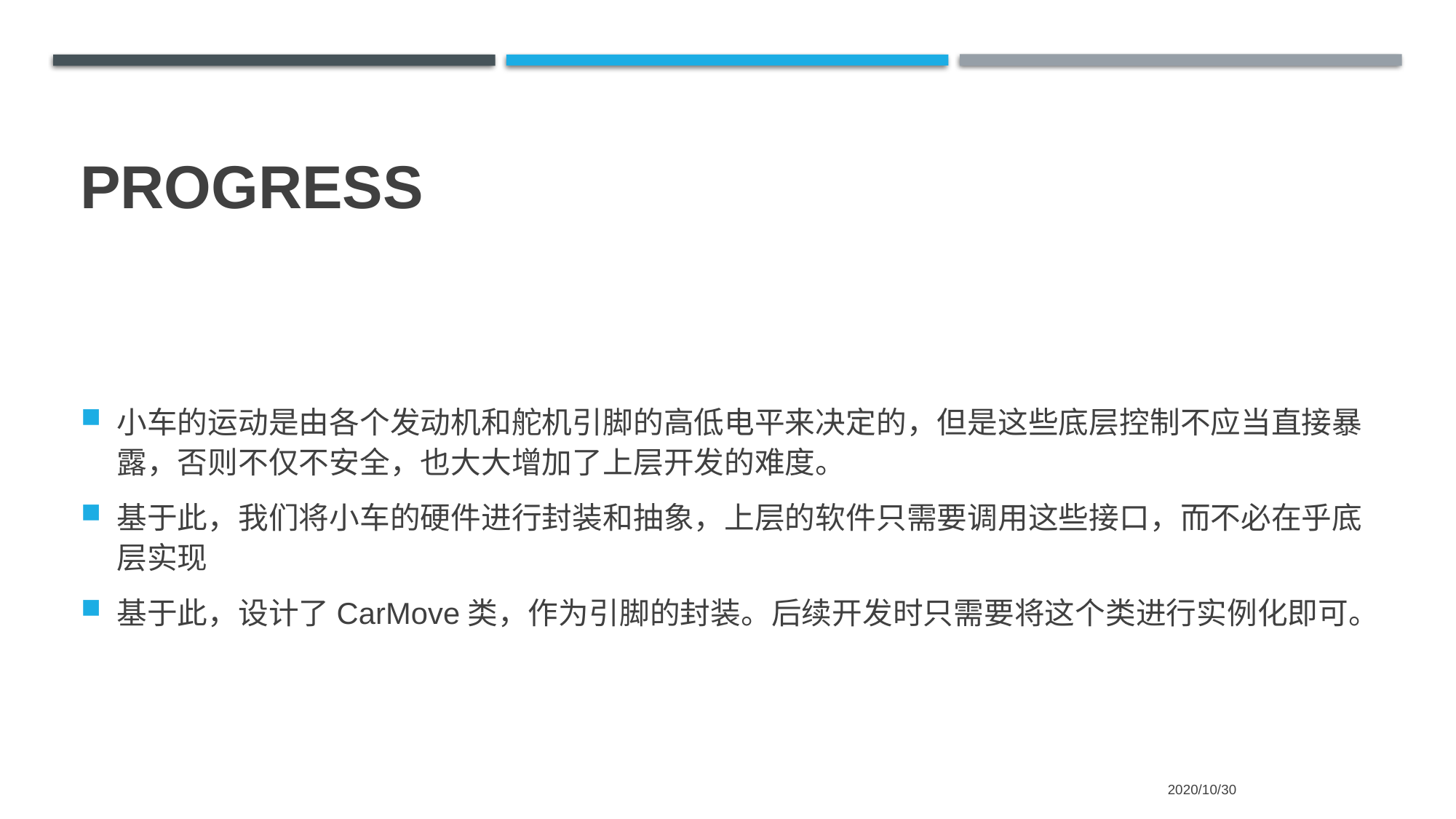

# Progress
小车的运动是由各个发动机和舵机引脚的高低电平来决定的，但是这些底层控制不应当直接暴露，否则不仅不安全，也大大增加了上层开发的难度。
基于此，我们将小车的硬件进行封装和抽象，上层的软件只需要调用这些接口，而不必在乎底层实现
基于此，设计了CarMove类，作为引脚的封装。后续开发时只需要将这个类进行实例化即可。
2020/10/30